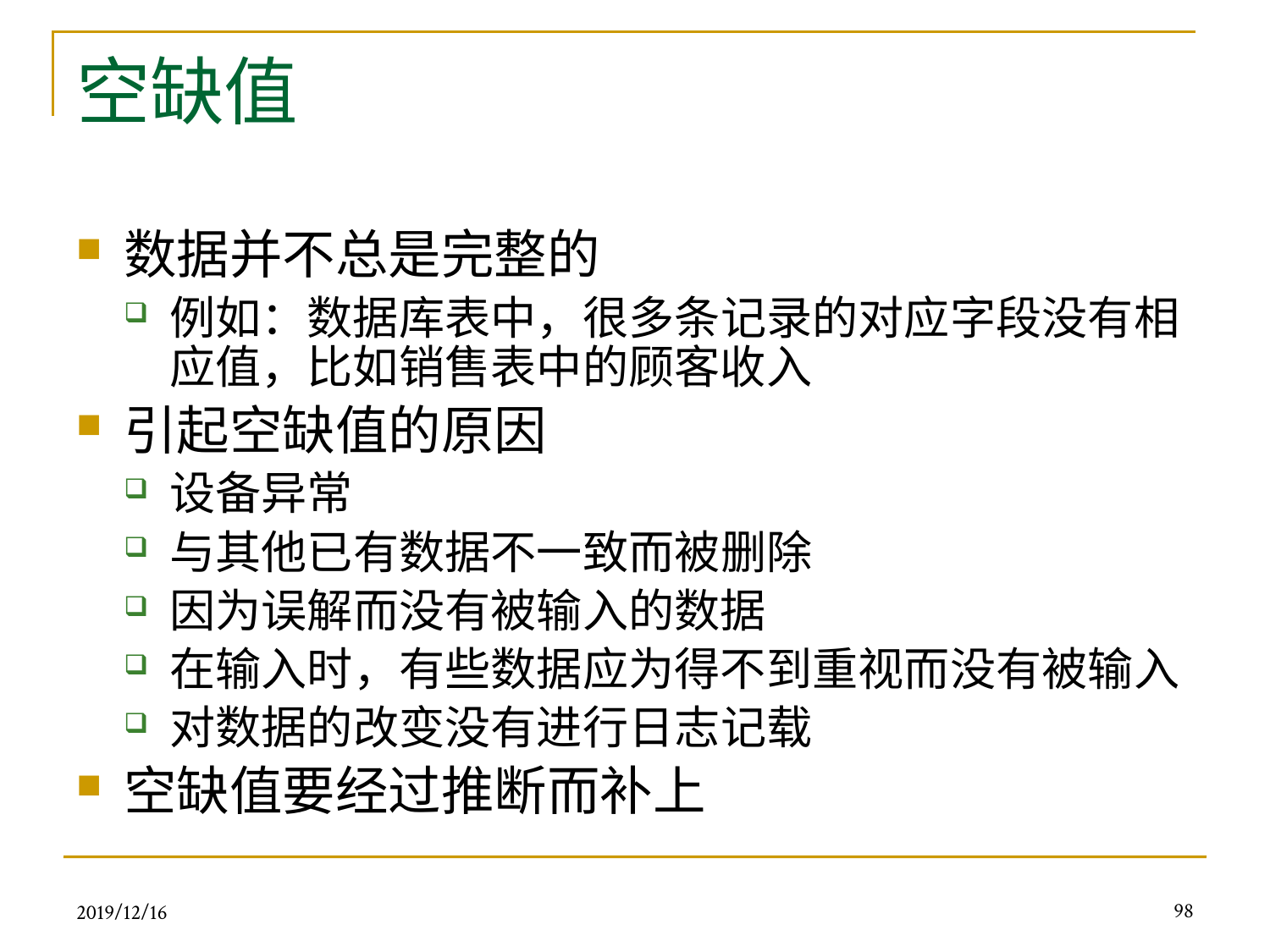

# 空缺值
数据并不总是完整的
例如：数据库表中，很多条记录的对应字段没有相应值，比如销售表中的顾客收入
引起空缺值的原因
设备异常
与其他已有数据不一致而被删除
因为误解而没有被输入的数据
在输入时，有些数据应为得不到重视而没有被输入
对数据的改变没有进行日志记载
空缺值要经过推断而补上
2019/12/16
98